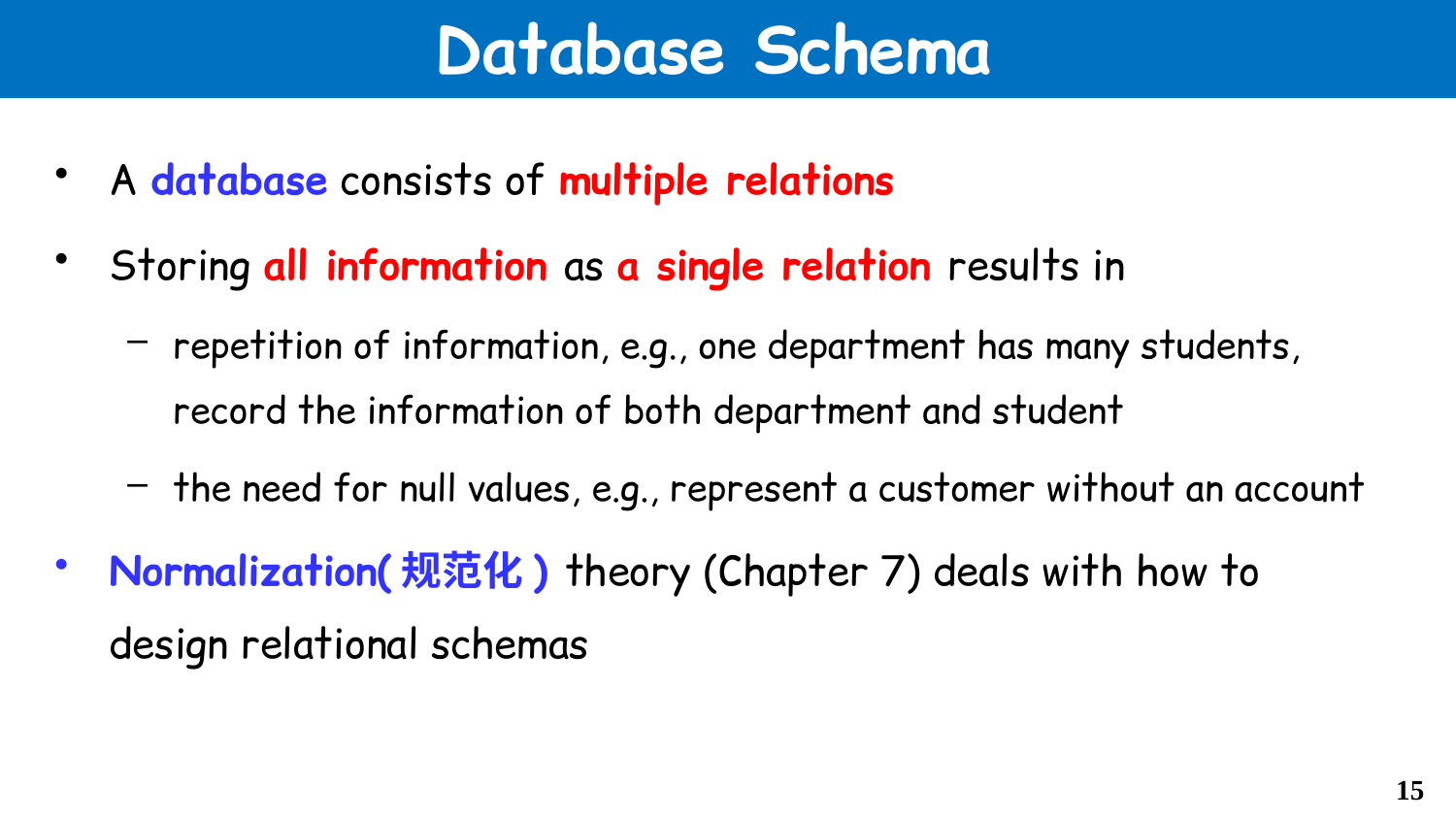

# Database Schema
A database consists of multiple relations
Storing all information as a single relation results in
repetition of information, e.g., one department has many students, record the information of both department and student
the need for null values, e.g., represent a customer without an account
Normalization(规范化) theory (Chapter 7) deals with how to design relational schemas